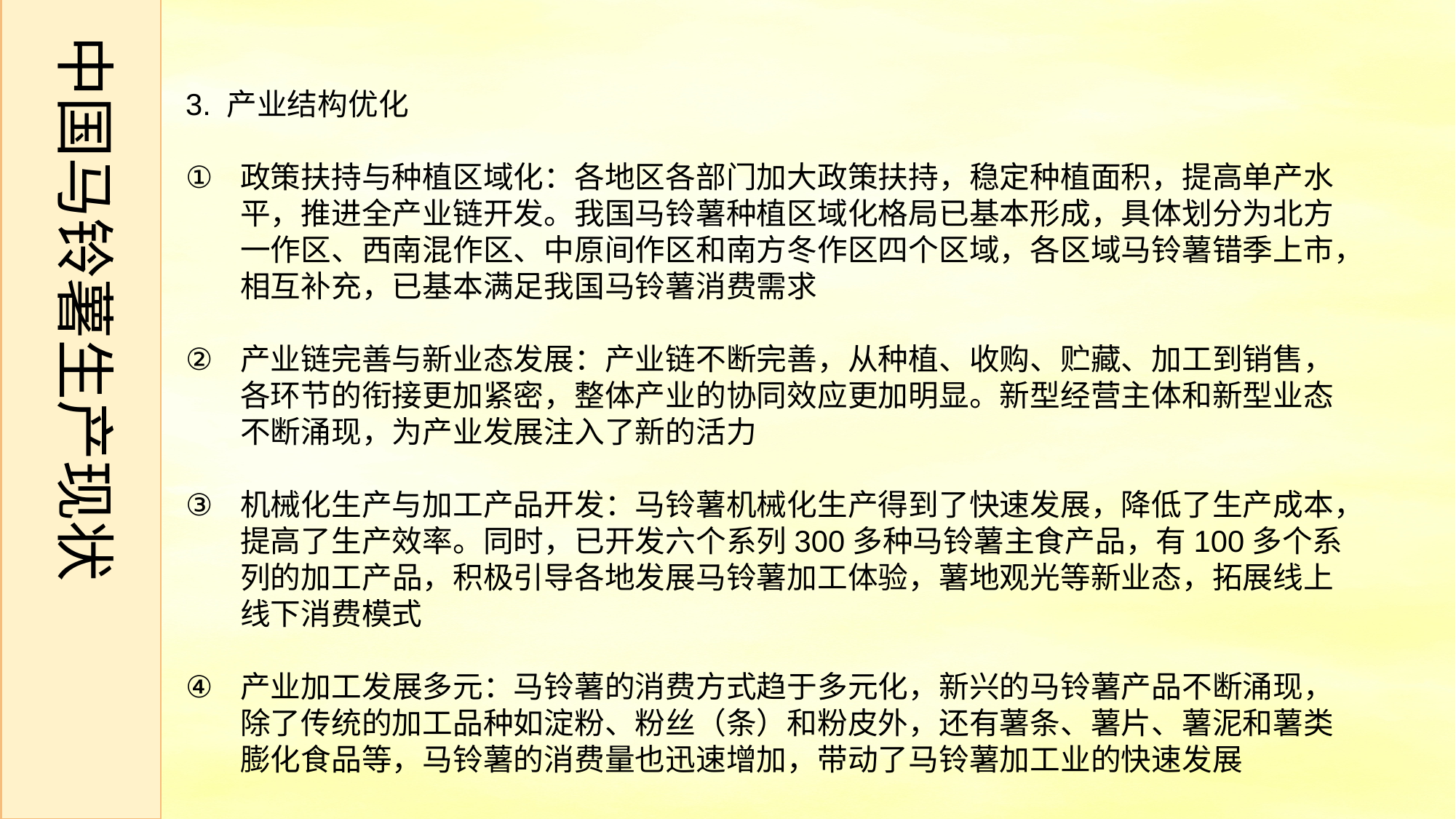

中国马铃薯生产现状
3. 产业结构优化

政策扶持与种植区域化：各地区各部门加大政策扶持，稳定种植面积，提高单产水平，推进全产业链开发。我国马铃薯种植区域化格局已基本形成，具体划分为北方一作区、西南混作区、中原间作区和南方冬作区四个区域，各区域马铃薯错季上市，相互补充，已基本满足我国马铃薯消费需求

产业链完善与新业态发展：产业链不断完善，从种植、收购、贮藏、加工到销售，各环节的衔接更加紧密，整体产业的协同效应更加明显。新型经营主体和新型业态不断涌现，为产业发展注入了新的活力

机械化生产与加工产品开发：马铃薯机械化生产得到了快速发展，降低了生产成本，提高了生产效率。同时，已开发六个系列300多种马铃薯主食产品，有100多个系列的加工产品，积极引导各地发展马铃薯加工体验，薯地观光等新业态，拓展线上线下消费模式

产业加工发展多元：马铃薯的消费方式趋于多元化，新兴的马铃薯产品不断涌现，除了传统的加工品种如淀粉、粉丝（条）和粉皮外，还有薯条、薯片、薯泥和薯类膨化食品等，马铃薯的消费量也迅速增加，带动了马铃薯加工业的快速发展